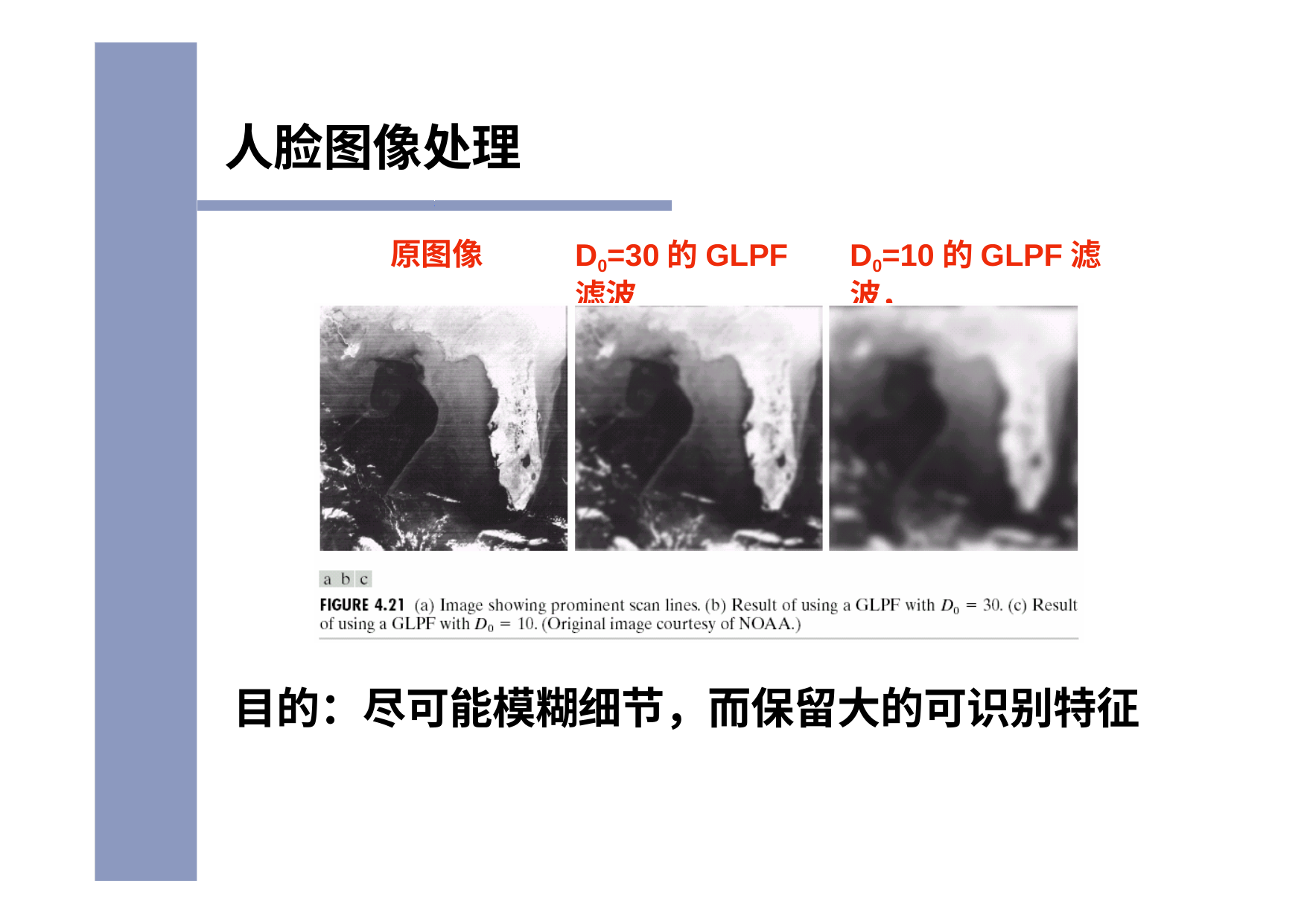

# 人脸图像处理

原图像
D0=30的GLPF滤波
D0=10的GLPF滤波，

目的：尽可能模糊细节，而保留大的可识别特征